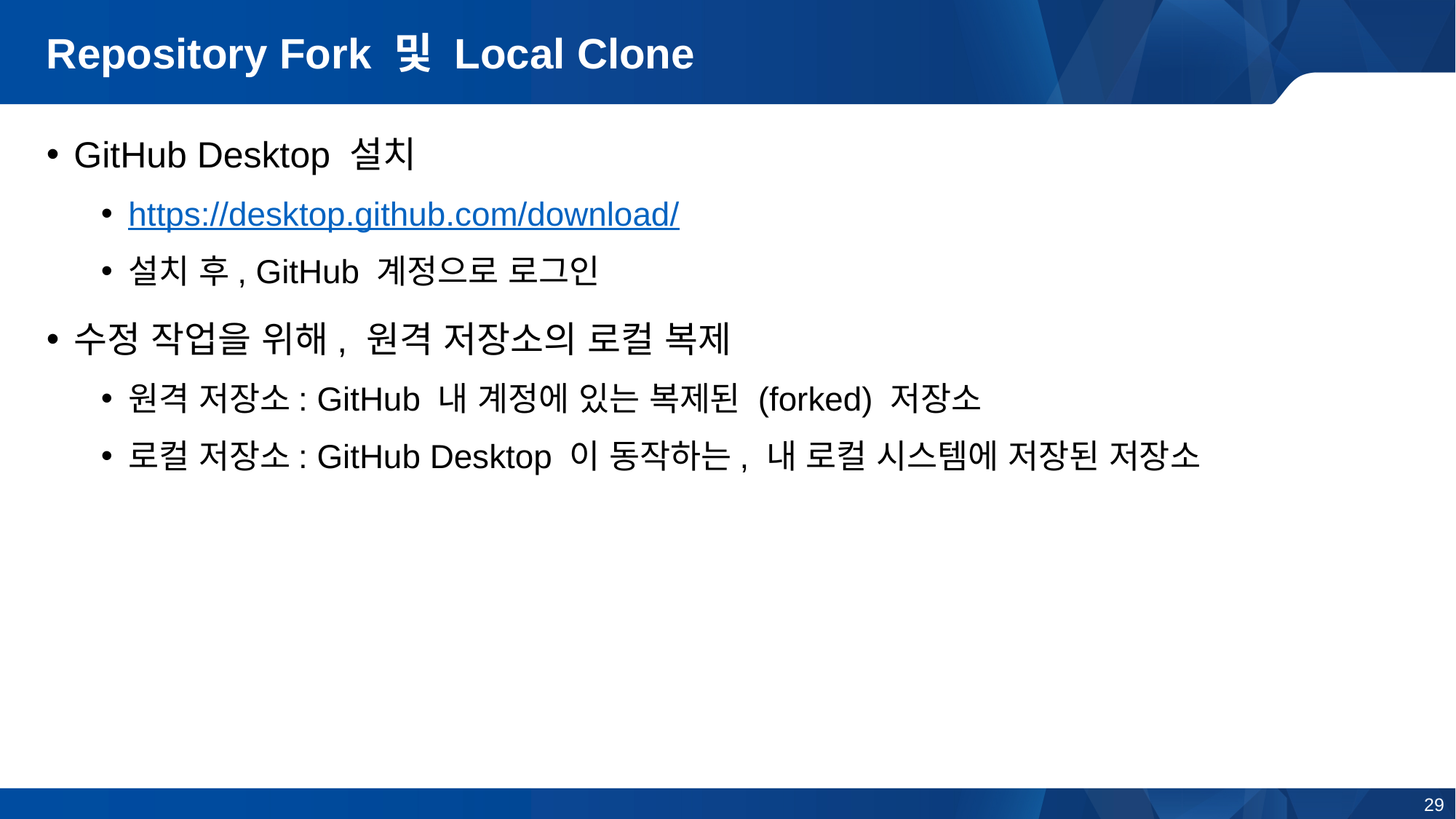

# Repository Fork 및 Local Clone
GitHub Desktop 설치
https://desktop.github.com/download/
설치 후, GitHub 계정으로 로그인
수정 작업을 위해, 원격 저장소의 로컬 복제
원격 저장소: GitHub 내 계정에 있는 복제된 (forked) 저장소
로컬 저장소: GitHub Desktop 이 동작하는, 내 로컬 시스템에 저장된 저장소

29